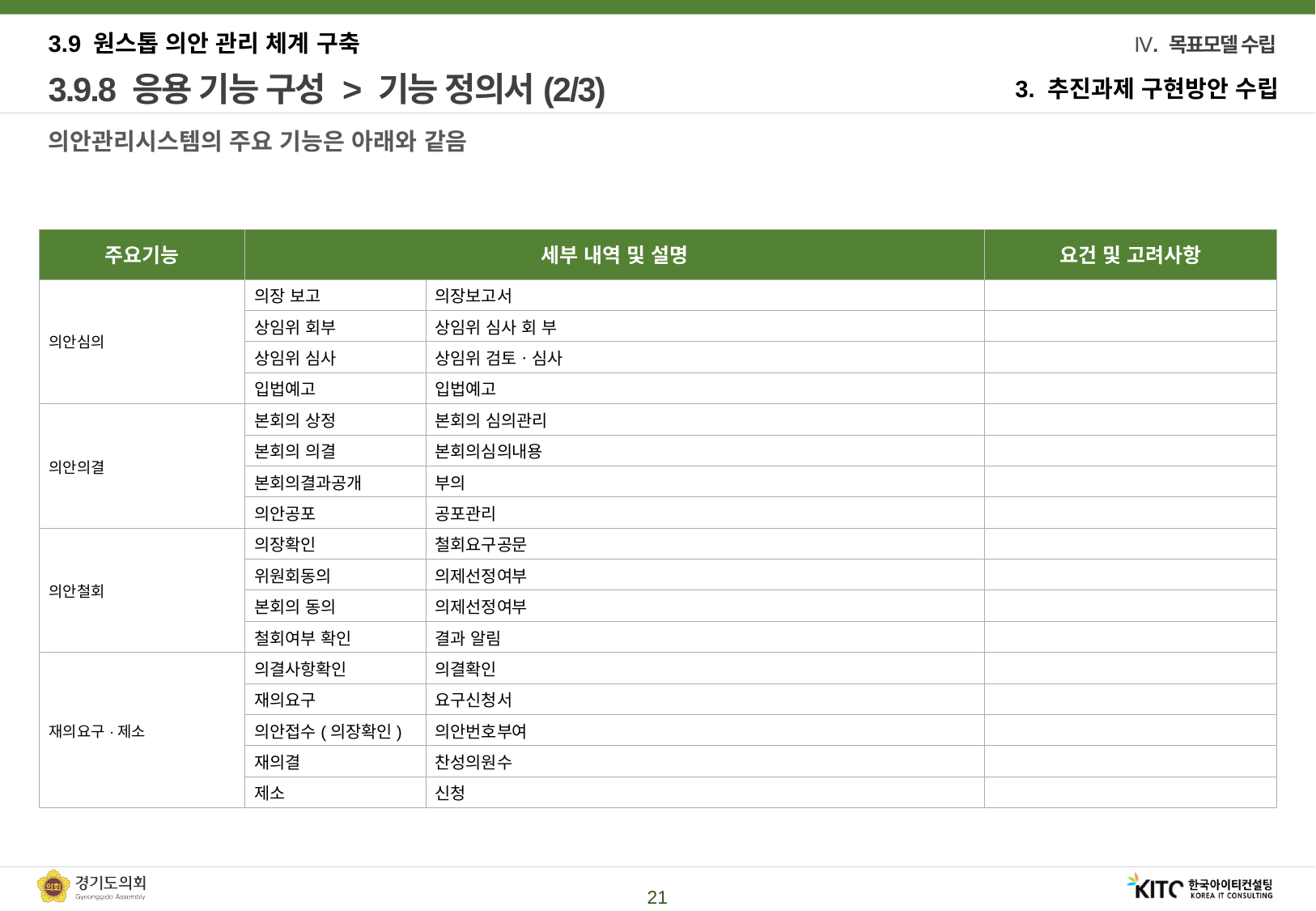

3.9 원스톱 의안 관리 체계 구축
# 3.9.8 응용 기능 구성 > 기능 정의서(2/3)
3. 추진과제 구현방안 수립
의안관리시스템의 주요 기능은 아래와 같음
| 주요기능 | 세부 내역 및 설명 |  | 요건 및 고려사항 |
| --- | --- | --- | --- |
| 의안심의 | 의장 보고 | 의장보고서 |  |
|  | 상임위 회부 | 상임위 심사 회 부 |  |
|  | 상임위 심사 | 상임위 검토ㆍ심사 |  |
|  | 입법예고 | 입법예고 |  |
| 의안의결 | 본회의 상정 | 본회의 심의관리 |  |
|  | 본회의 의결 | 본회의심의내용 |  |
|  | 본회의결과공개 | 부의 |  |
|  | 의안공포 | 공포관리 |  |
| 의안철회 | 의장확인 | 철회요구공문 |  |
|  | 위원회동의 | 의제선정여부 |  |
|  | 본회의 동의 | 의제선정여부 |  |
|  | 철회여부 확인 | 결과 알림 |  |
| 재의요구·제소 | 의결사항확인 | 의결확인 |  |
|  | 재의요구 | 요구신청서 |  |
|  | 의안접수(의장확인) | 의안번호부여 |  |
|  | 재의결 | 찬성의원수 |  |
|  | 제소 | 신청 |  |